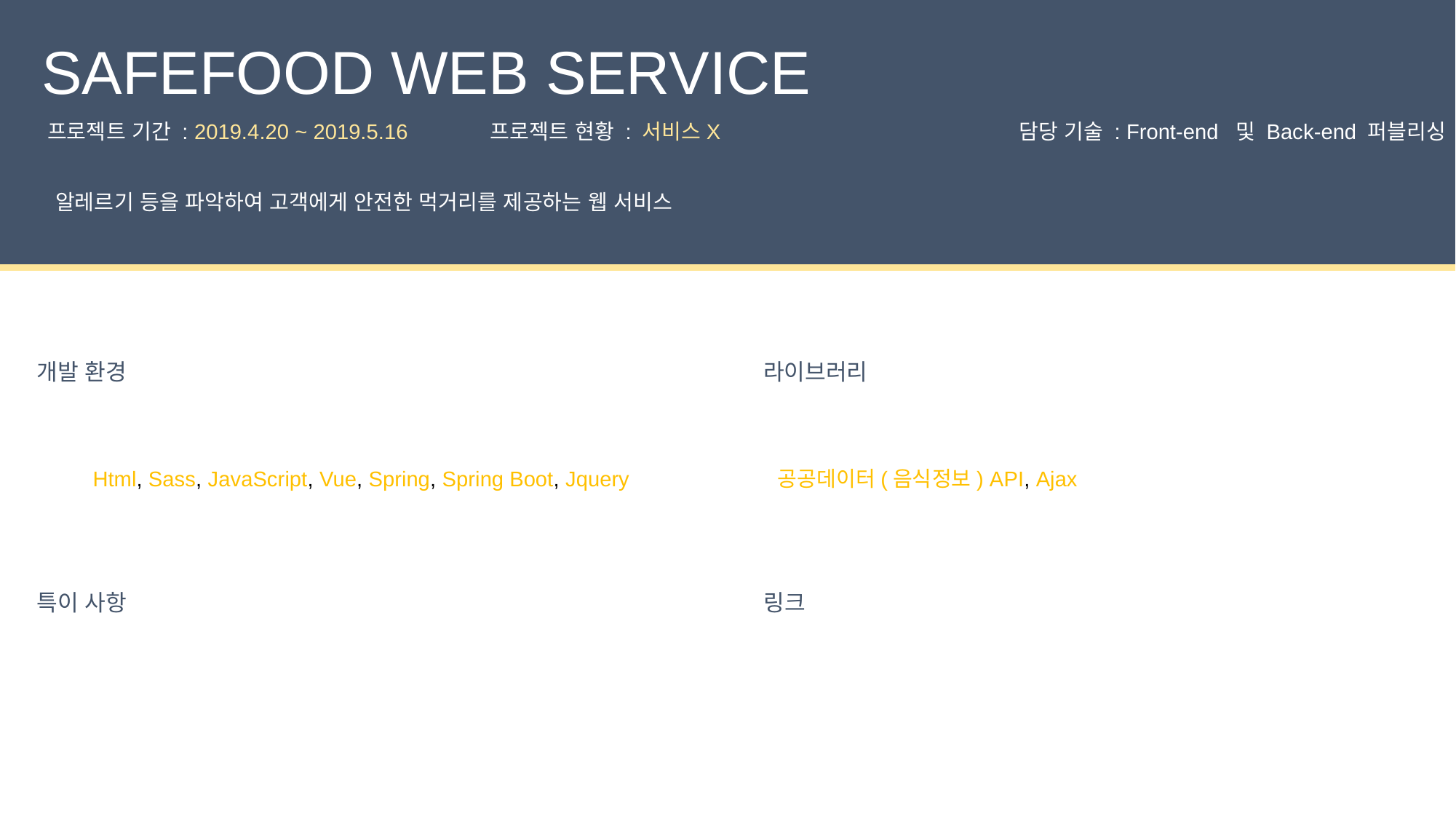

SAFEFOOD WEB SERVICE
담당 기술 : Front-end  및 Back-end 퍼블리싱
프로젝트 현황 : 서비스X
프로젝트 기간 : 2019.4.20 ~ 2019.5.16
알레르기 등을 파악하여 고객에게 안전한 먹거리를 제공하는 웹 서비스
라이브러리
개발 환경
공공데이터(음식정보) API, Ajax
Html, Sass, JavaScript, Vue, Spring, Spring Boot, Jquery
링크
특이 사항